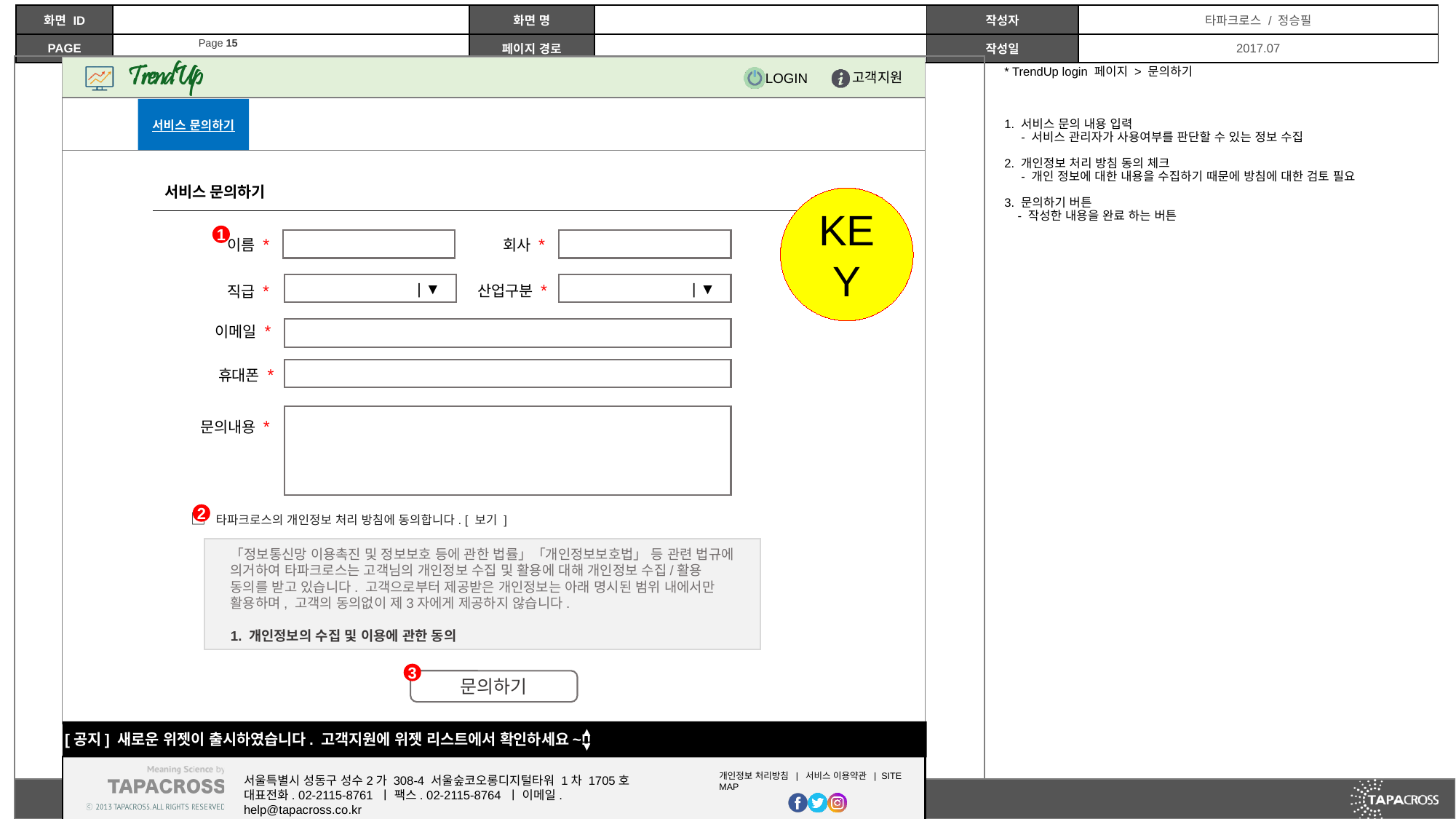

* TrendUp login 페이지 > 문의하기
1. 서비스 문의 내용 입력
    - 서비스 관리자가 사용여부를 판단할 수 있는 정보 수집
2. 개인정보 처리 방침 동의 체크
    - 개인 정보에 대한 내용을 수집하기 때문에 방침에 대한 검토 필요
3. 문의하기 버튼
   - 작성한 내용을 완료 하는 버튼

서비스 문의하기
서비스 문의하기
KEY
1
이름 *
회사 *

                            | ▼
                            | ▼
산업구분 *
직급 *
이메일 *

휴대폰 *

문의내용 *
□  타파크로스의 개인정보 처리 방침에 동의합니다. [ 보기 ]
2

「정보통신망 이용촉진 및 정보보호 등에 관한 법률」「개인정보보호법」 등 관련 법규에
의거하여 타파크로스는 고객님의 개인정보 수집 및 활용에 대해 개인정보 수집/활용
동의를 받고 있습니다. 고객으로부터 제공받은 개인정보는 아래 명시된 범위 내에서만
활용하며, 고객의 동의없이 제3자에게 제공하지 않습니다.

1. 개인정보의 수집 및 이용에 관한 동의
3
문의하기